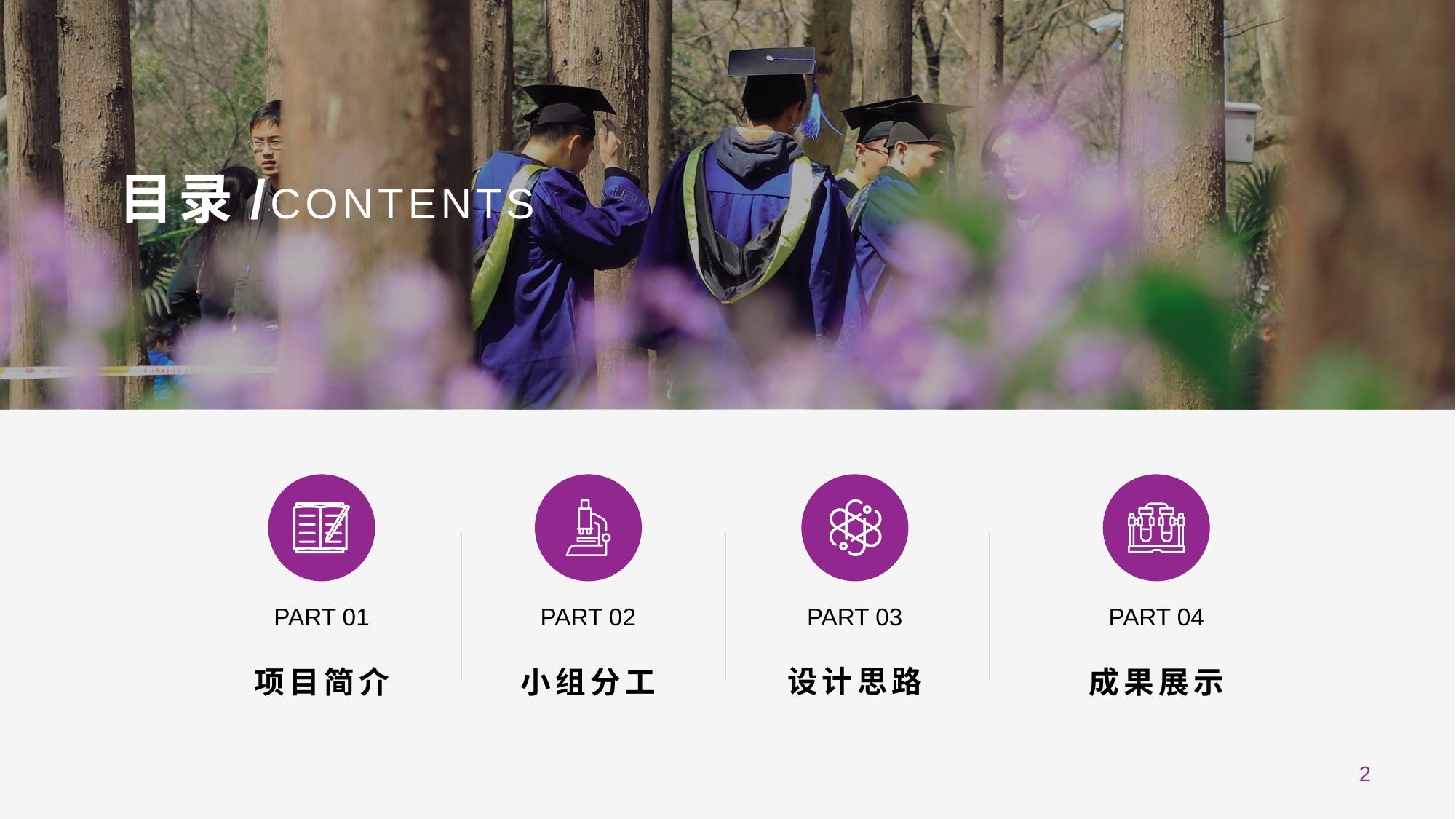

PART 01
PART 02
PART 03
PART 04
小组分工
设计思路
成果展示
项目简介
2